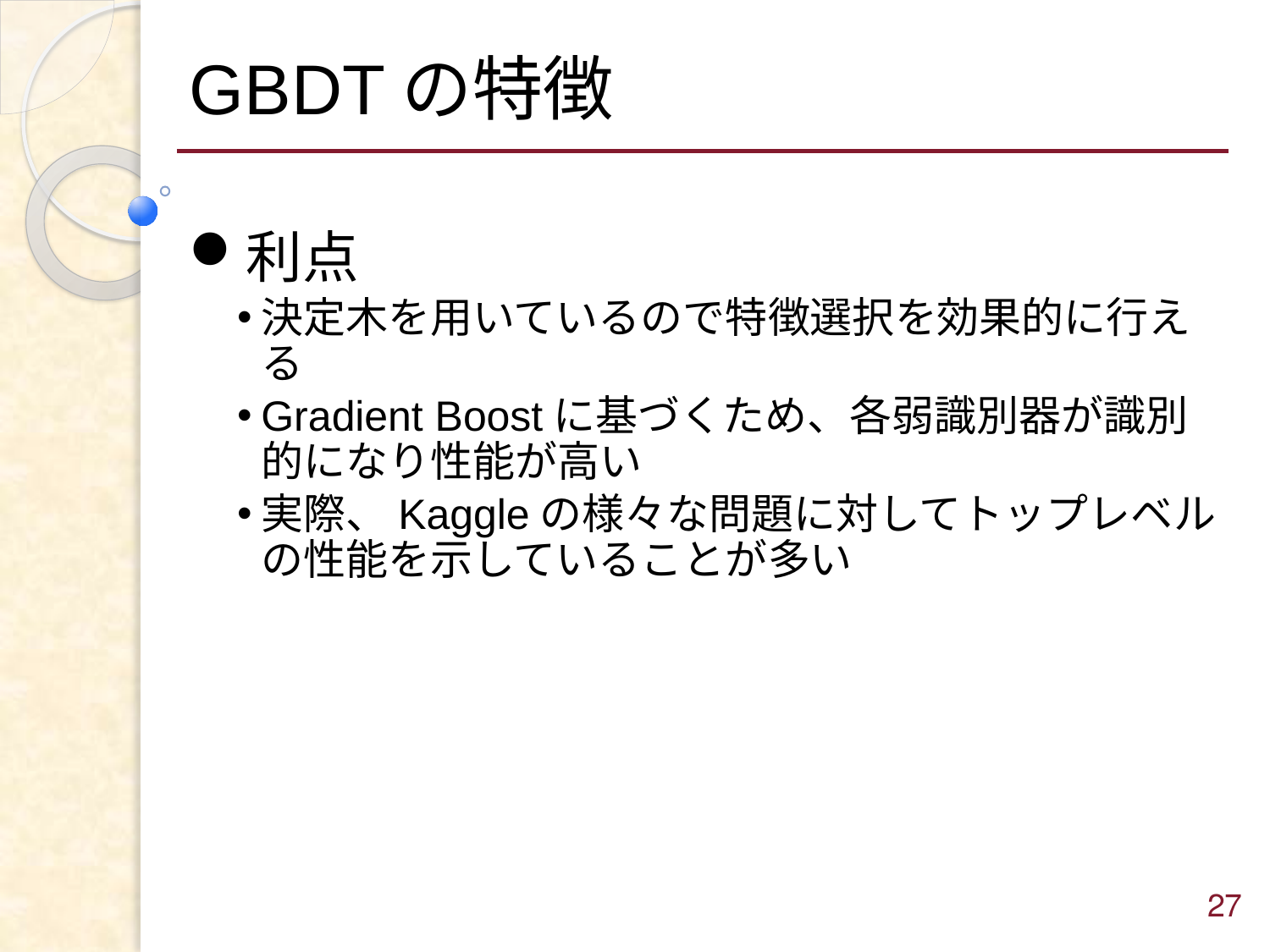

# GBDTの特徴
利点
決定木を用いているので特徴選択を効果的に行える
Gradient Boostに基づくため、各弱識別器が識別的になり性能が高い
実際、Kaggleの様々な問題に対してトップレベルの性能を示していることが多い

27